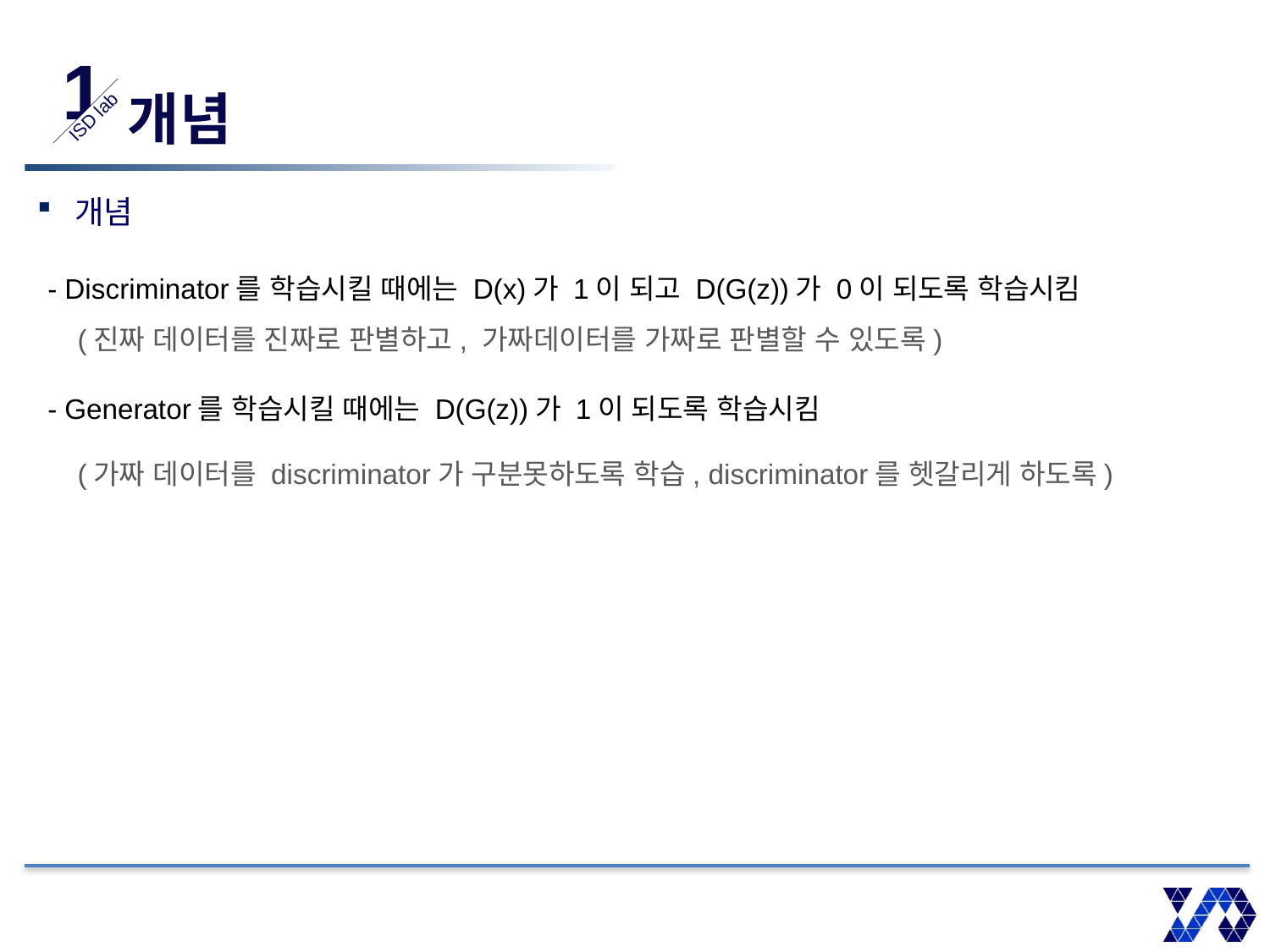

1

ISD lab
# 개념
개념
- Discriminator를 학습시킬 때에는 D(x)가 1이 되고 D(G(z))가 0이 되도록 학습시킴

(진짜 데이터를 진짜로 판별하고, 가짜데이터를 가짜로 판별할 수 있도록)
- Generator를 학습시킬 때에는 D(G(z))가 1이 되도록 학습시킴
(가짜 데이터를 discriminator가 구분못하도록 학습, discriminator를 헷갈리게 하도록)